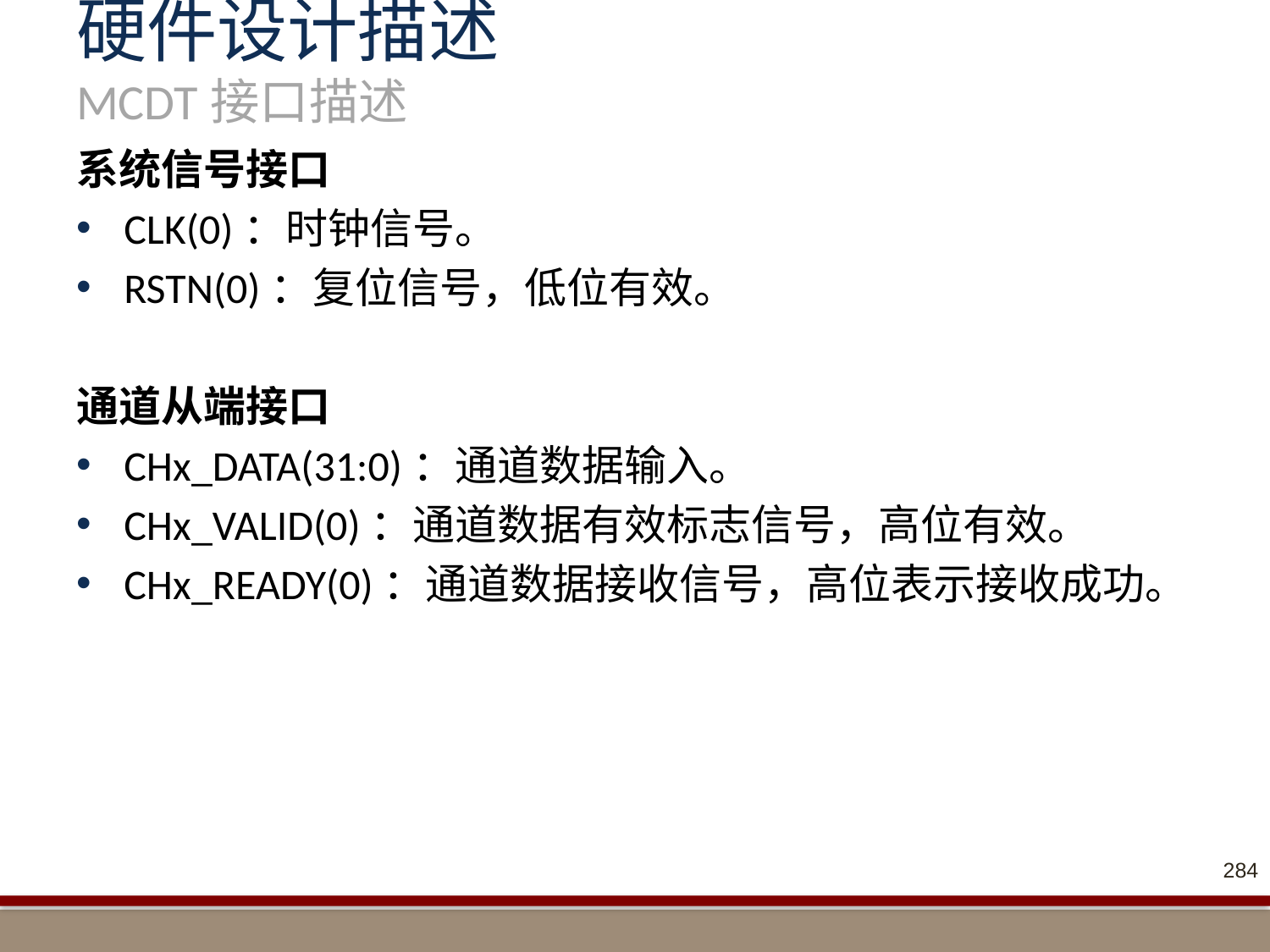

# 硬件设计描述 MCDT接口描述
系统信号接口
CLK(0)：时钟信号。
RSTN(0)：复位信号，低位有效。

通道从端接口
CHx_DATA(31:0)：通道数据输入。
CHx_VALID(0)：通道数据有效标志信号，高位有效。
CHx_READY(0)：通道数据接收信号，高位表示接收成功。
284